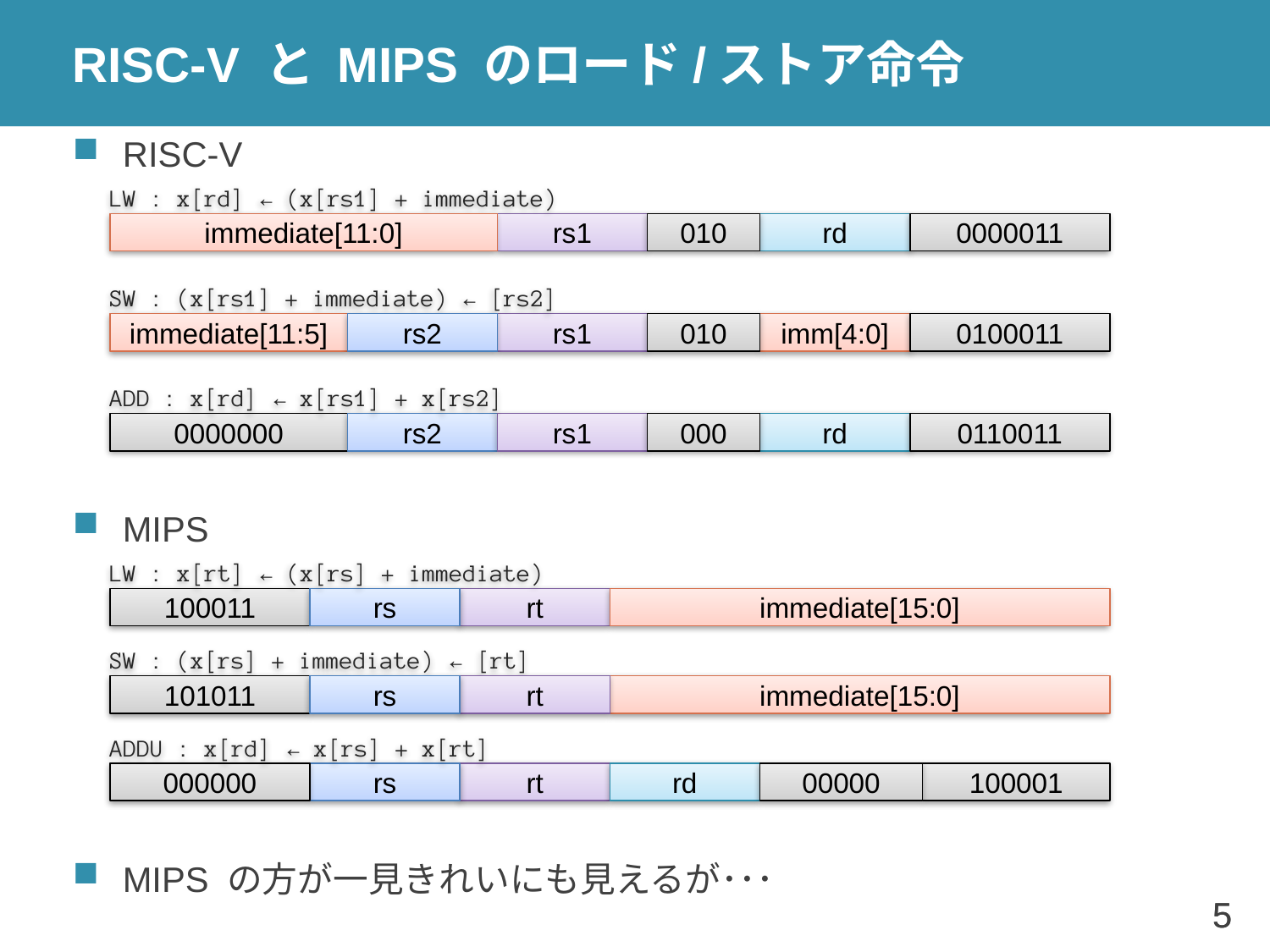

# RISC-V と MIPS のロード/ストア命令
RISC-V
LW : x[rd] ← (x[rs1] + immediate)
immediate[11:0]
rs1
010
rd
0000011
SW : (x[rs1] + immediate) ← [rs2]
immediate[11:5]
rs2
rs1
010
imm[4:0]
0100011
ADD : x[rd] ← x[rs1] + x[rs2]
0000000
rs2
rs1
000
rd
0110011
MIPS
LW : x[rt] ← (x[rs] + immediate)
100011
rs
rt
immediate[15:0]
SW : (x[rs] + immediate) ← [rt]
101011
rs
rt
immediate[15:0]
ADDU : x[rd] ← x[rs] + x[rt]
000000
rs
rt
rd
00000
100001
MIPS の方が一見きれいにも見えるが･･･